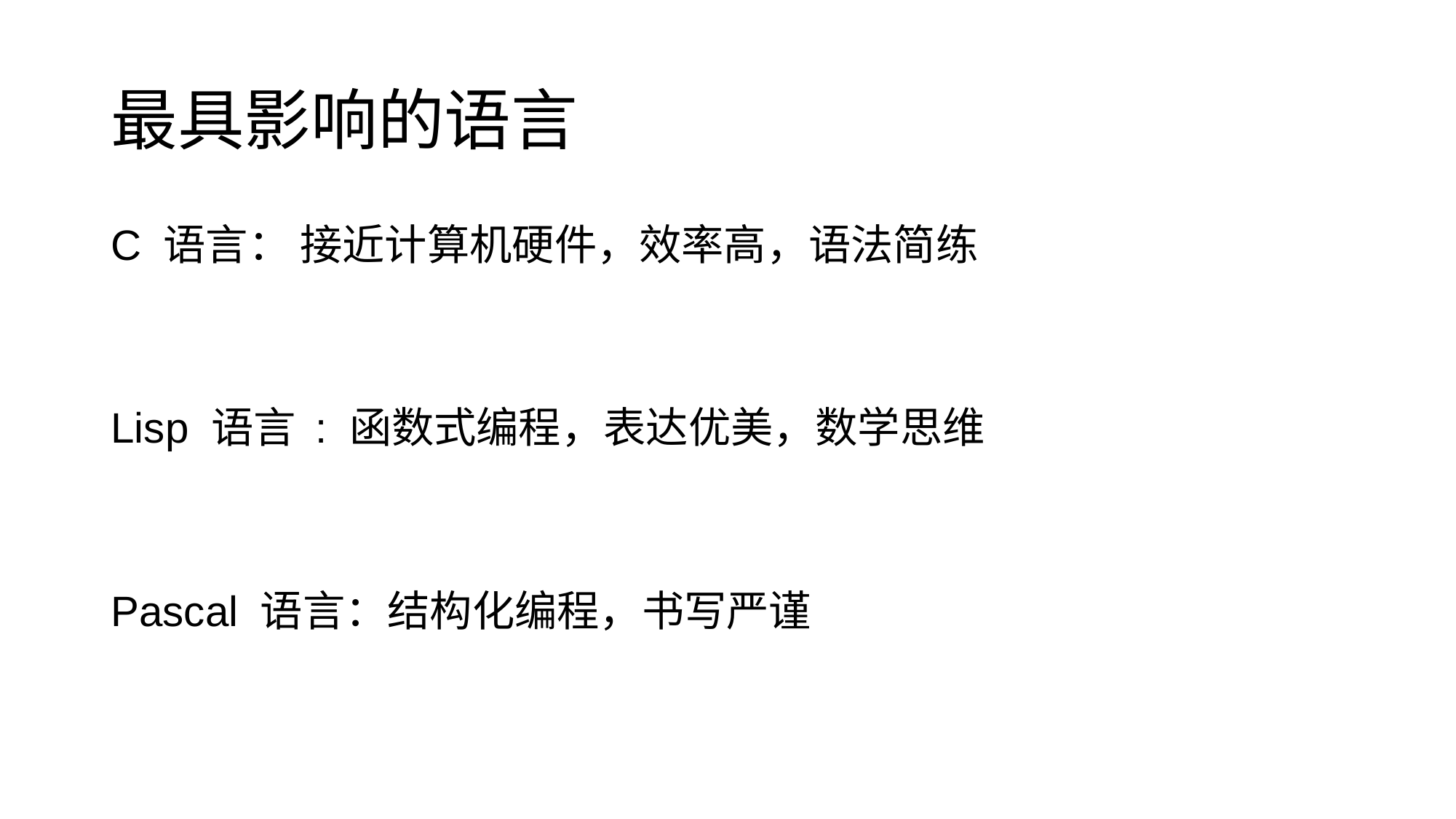

# 最具影响的语言
C 语言： 接近计算机硬件，效率高，语法简练

Lisp 语言 : 函数式编程，表达优美，数学思维

Pascal 语言：结构化编程，书写严谨